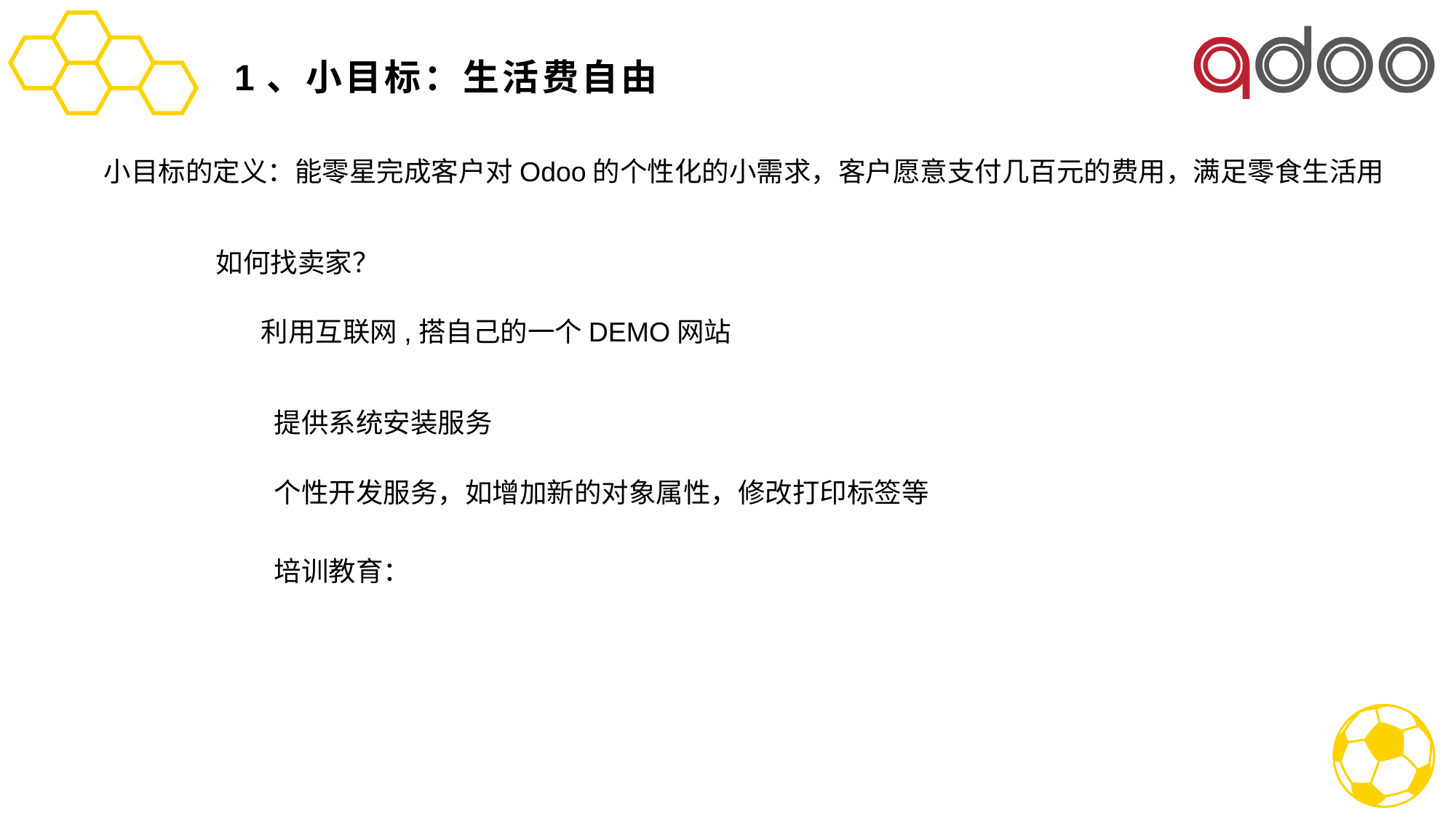

# 1、小目标：生活费自由
小目标的定义：能零星完成客户对Odoo的个性化的小需求，客户愿意支付几百元的费用，满足零食生活用
如何找卖家？
利用互联网,搭自己的一个DEMO网站
提供系统安装服务
个性开发服务，如增加新的对象属性，修改打印标签等
培训教育：